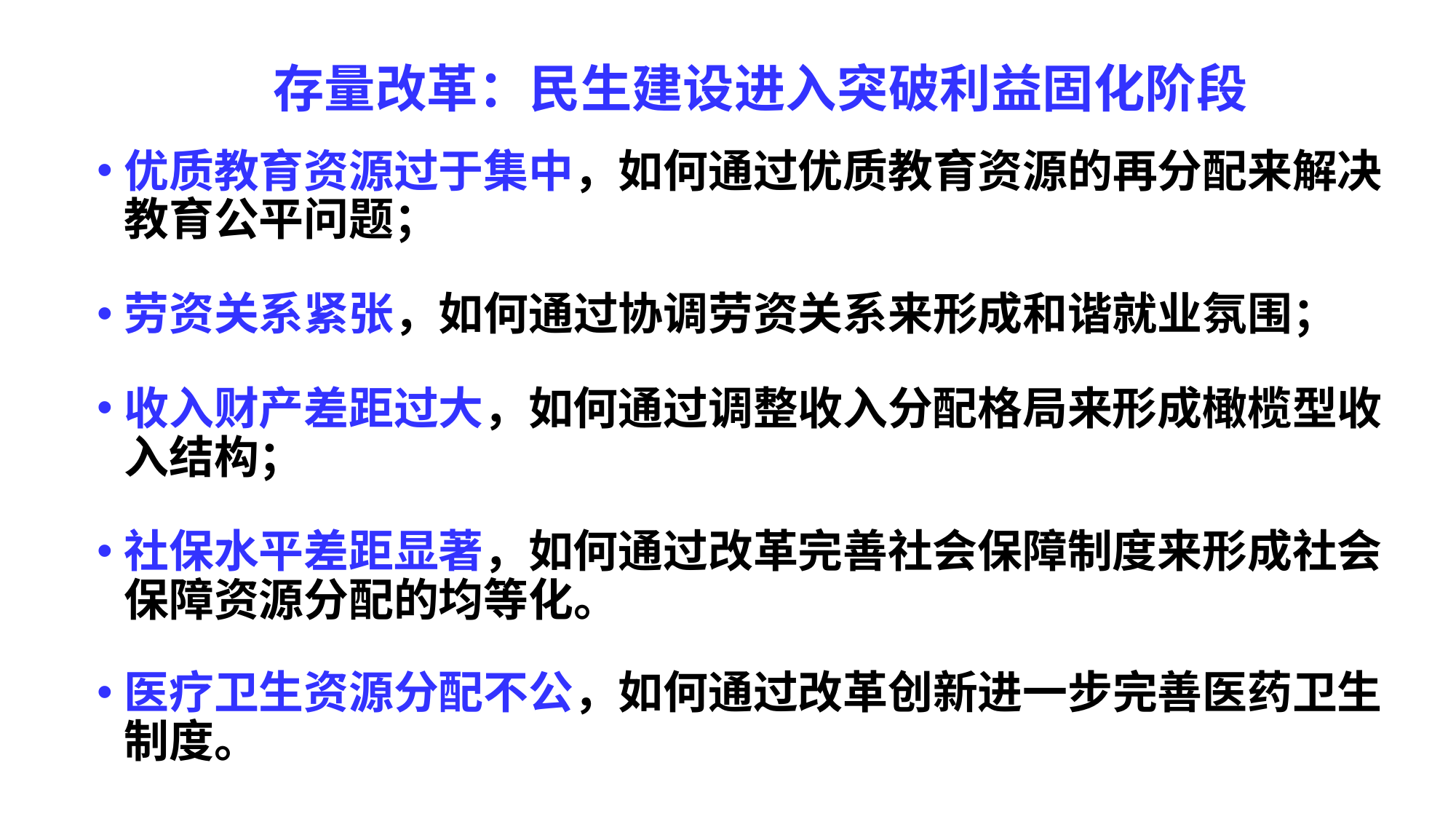

# 存量改革：民生建设进入突破利益固化阶段
优质教育资源过于集中，如何通过优质教育资源的再分配来解决教育公平问题；

劳资关系紧张，如何通过协调劳资关系来形成和谐就业氛围；

收入财产差距过大，如何通过调整收入分配格局来形成橄榄型收入结构；

社保水平差距显著，如何通过改革完善社会保障制度来形成社会保障资源分配的均等化。

医疗卫生资源分配不公，如何通过改革创新进一步完善医药卫生制度。